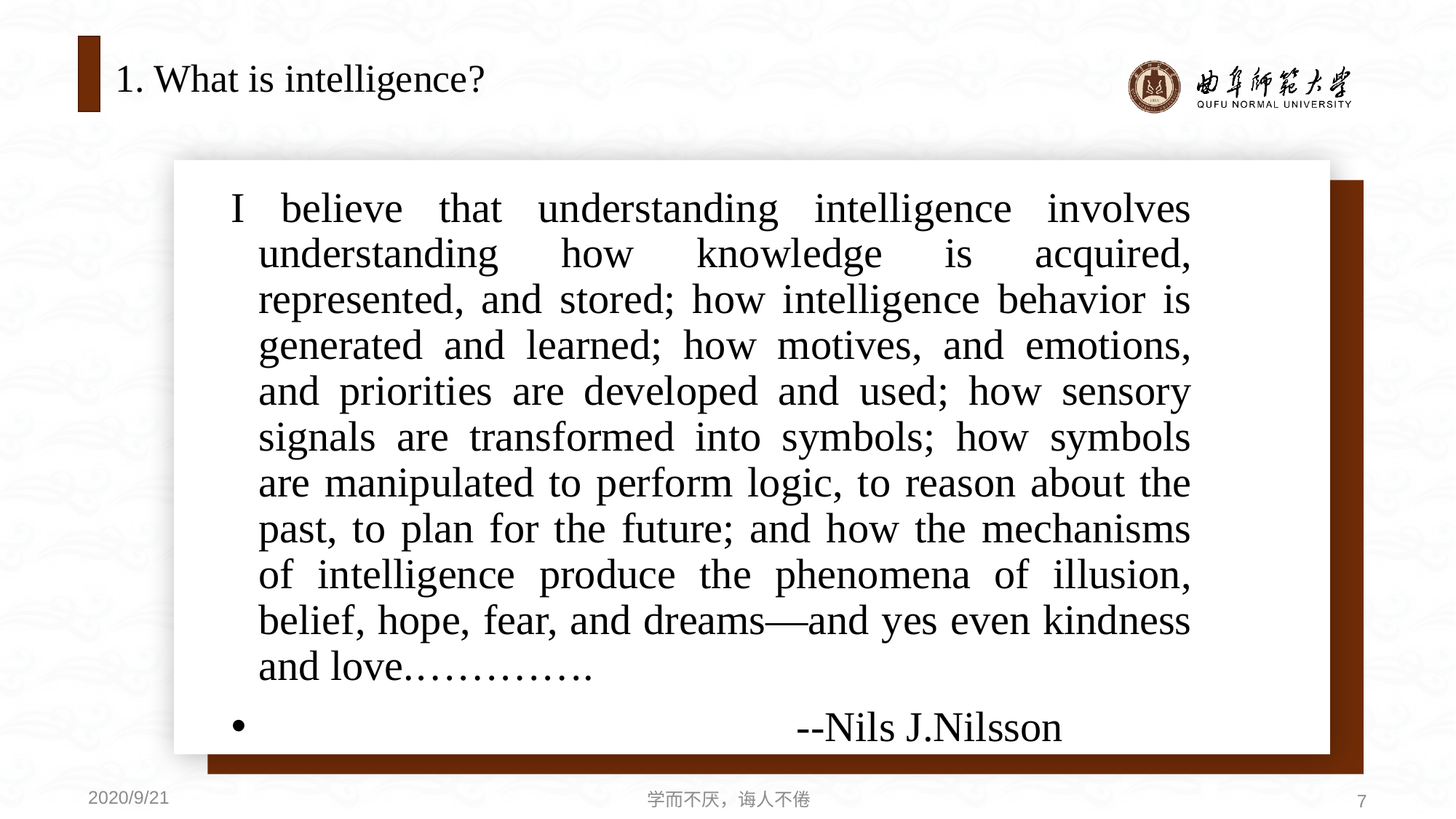

# 1. What is intelligence?

I believe that understanding intelligence involves understanding how knowledge is acquired, represented, and stored; how intelligence behavior is generated and learned; how motives, and emotions, and priorities are developed and used; how sensory signals are transformed into symbols; how symbols are manipulated to perform logic, to reason about the past, to plan for the future; and how the mechanisms of intelligence produce the phenomena of illusion, belief, hope, fear, and dreams—and yes even kindness and love.………….
                                                   --Nils J.Nilsson
学而不厌，诲人不倦
7
2020/9/21